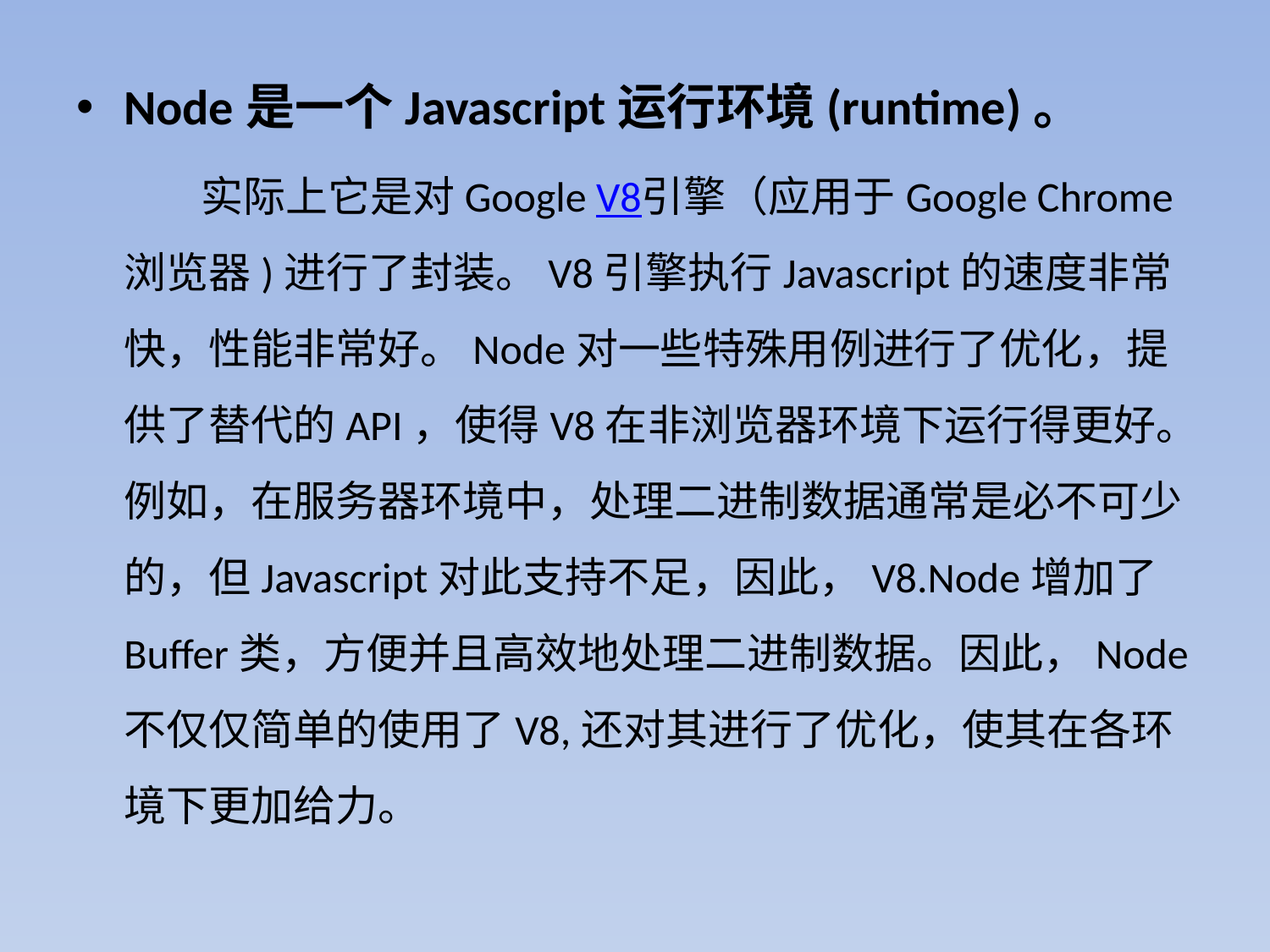

Node是一个Javascript运行环境(runtime)。
            实际上它是对Google V8引擎（应用于Google Chrome浏览器)进行了封装。V8引擎执行Javascript的速度非常快，性能非常好。Node对一些特殊用例进行了优化，提供了替代的API，使得V8在非浏览器环境下运行得更好。例如，在服务器环境中，处理二进制数据通常是必不可少的，但Javascript对此支持不足，因此，V8.Node增加了Buffer类，方便并且高效地处理二进制数据。因此，Node不仅仅简单的使用了V8,还对其进行了优化，使其在各环境下更加给力。